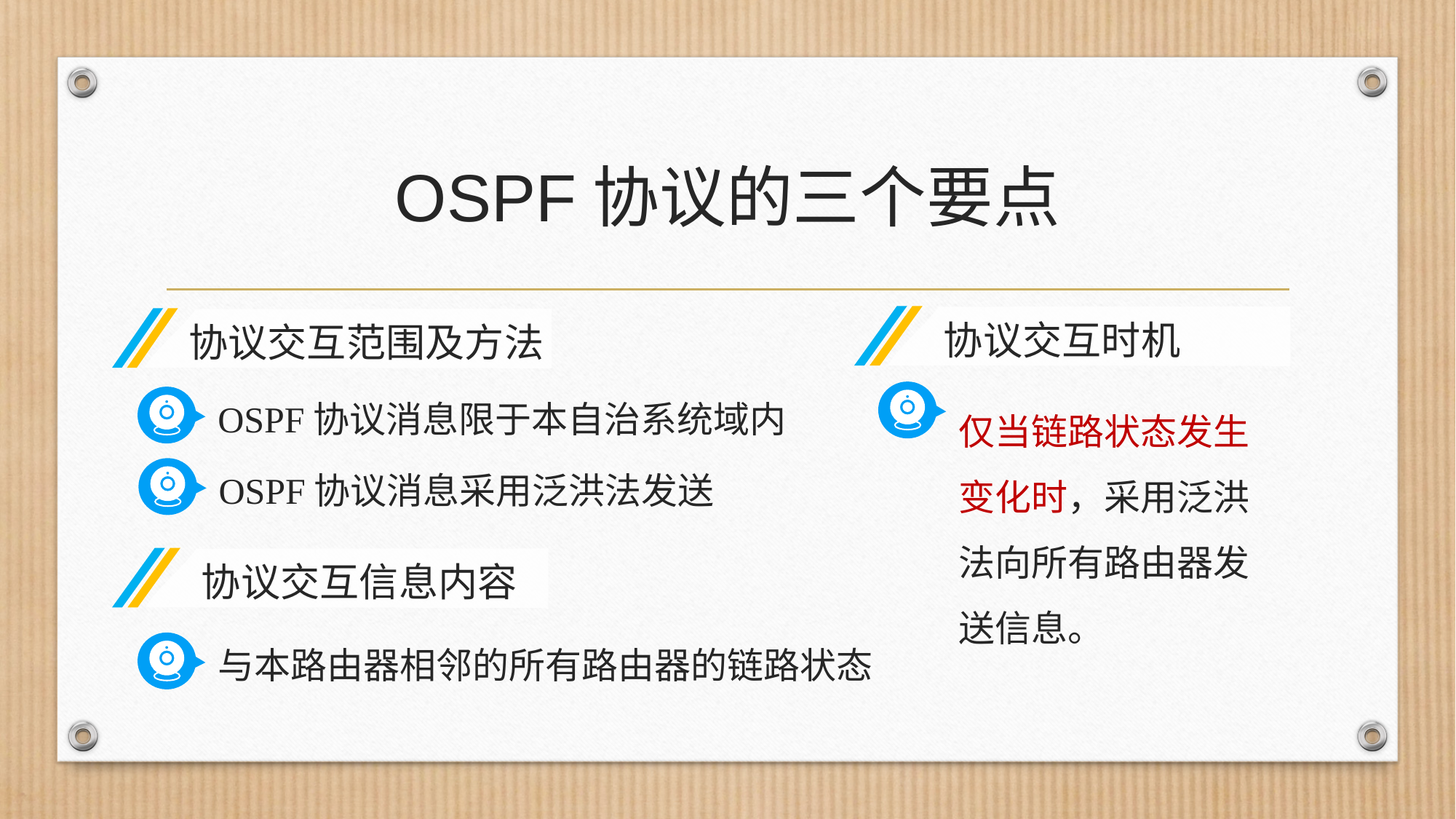

# OSPF协议的三个要点

协议交互时机

协议交互范围及方法

仅当链路状态发生变化时，采用泛洪法向所有路由器发送信息。

OSPF协议消息限于本自治系统域内

OSPF协议消息采用泛洪法发送

协议交互信息内容

与本路由器相邻的所有路由器的链路状态